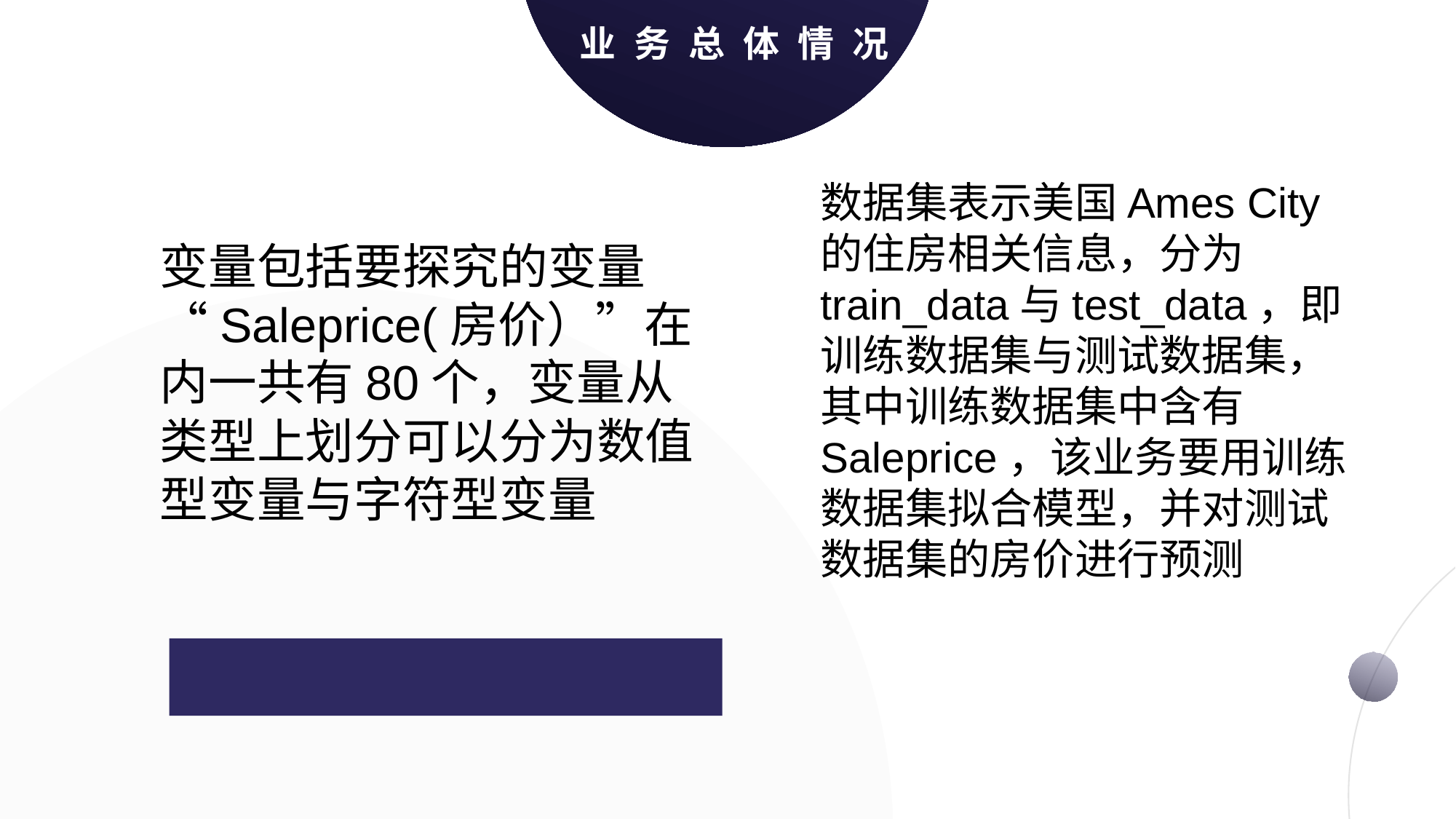

业务总体情况

数据集表示美国Ames City 的住房相关信息，分为train_data与test_data，即训练数据集与测试数据集，其中训练数据集中含有Saleprice，该业务要用训练数据集拟合模型，并对测试数据集的房价进行预测
变量包括要探究的变量“Saleprice(房价）”在内一共有80个，变量从类型上划分可以分为数值型变量与字符型变量